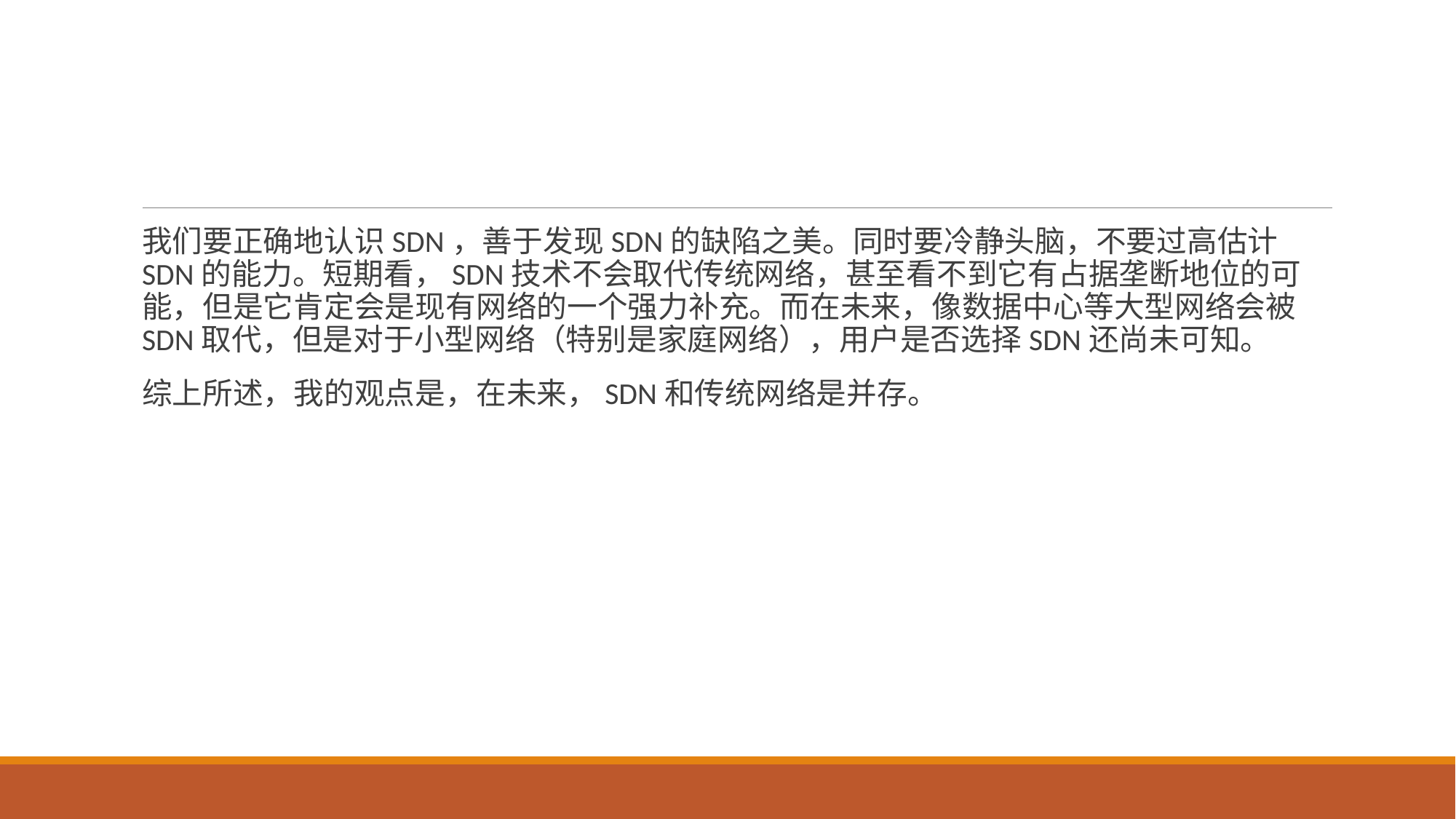

#
我们要正确地认识SDN，善于发现SDN的缺陷之美。同时要冷静头脑，不要过高估计SDN的能力。短期看，SDN技术不会取代传统网络，甚至看不到它有占据垄断地位的可能，但是它肯定会是现有网络的一个强力补充。而在未来，像数据中心等大型网络会被SDN取代，但是对于小型网络（特别是家庭网络），用户是否选择SDN还尚未可知。
综上所述，我的观点是，在未来，SDN和传统网络是并存。